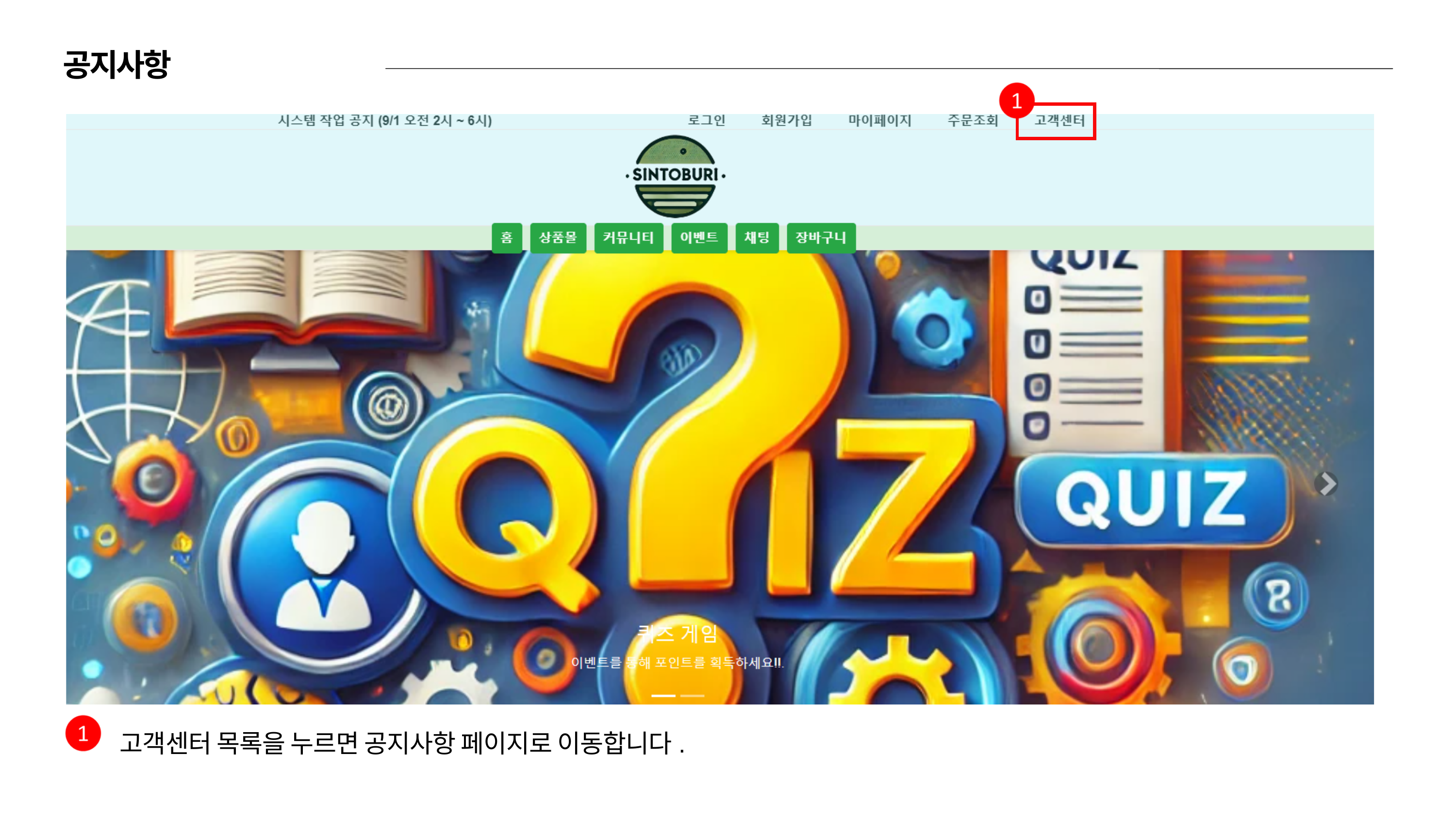

공지사항

고객센터 목록을 누르면 공지사항 페이지로 이동합니다.